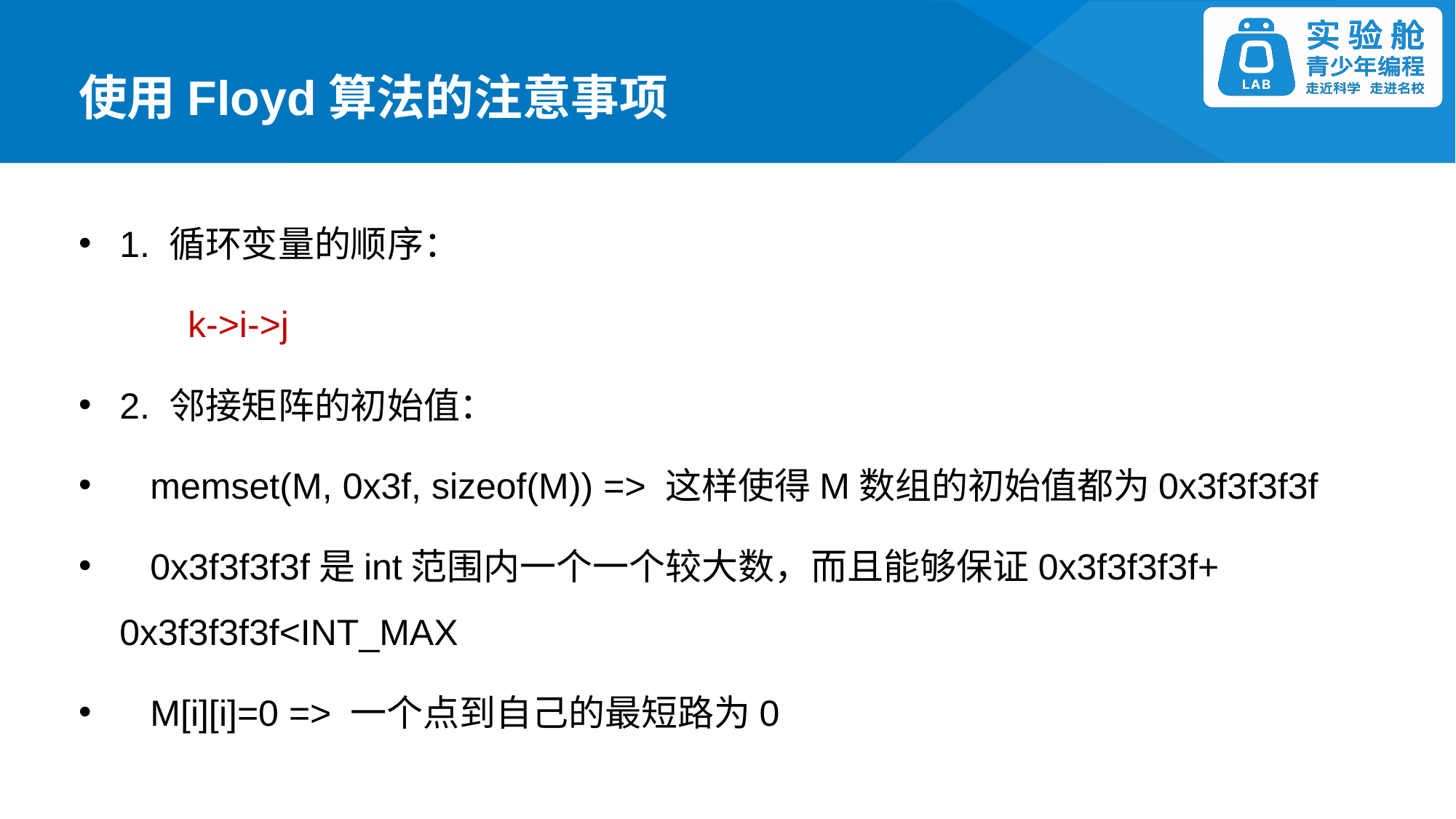

使用Floyd算法的注意事项
1. 循环变量的顺序：
	k->i->j
2. 邻接矩阵的初始值：
   memset(M, 0x3f, sizeof(M)) => 这样使得M数组的初始值都为0x3f3f3f3f
   0x3f3f3f3f是int范围内一个一个较大数，而且能够保证0x3f3f3f3f+ 0x3f3f3f3f<INT_MAX
   M[i][i]=0 => 一个点到自己的最短路为0